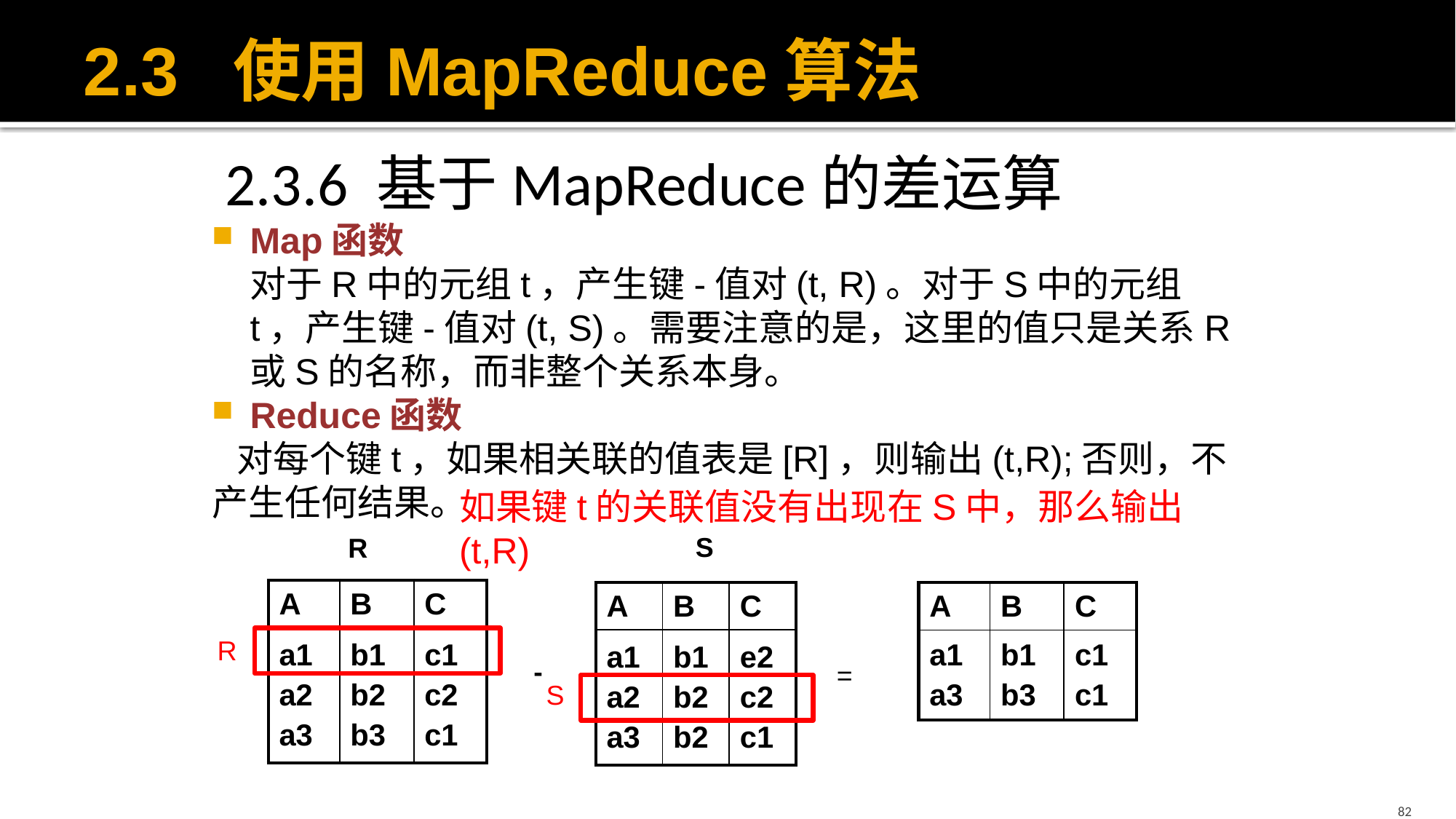

# 2.3  使用MapReduce算法
 2.3.6 基于MapReduce的差运算
Map函数
对于R中的元组t，产生键-值对(t, R)。对于S中的元组t，产生键-值对(t, S)。需要注意的是，这里的值只是关系R或S的名称，而非整个关系本身。
Reduce函数
  对每个键t，如果相关联的值表是[R]，则输出(t,R);否则，不产生任何结果。

如果键t的关联值没有出现在S中，那么输出(t,R)
S
R

| A | B | C |
| --- | --- | --- |
| a1 a2 a3 | b1 b2 b3 | c1 c2 c1 |
| A | B | C |
| --- | --- | --- |
| a1 a3 | b1 b3 | c1 c1 |
| A | B | C |
| --- | --- | --- |
| a1 a2 a3 | b1 b2 b2 | e2 c2 c1 |
R

-
=
S

82